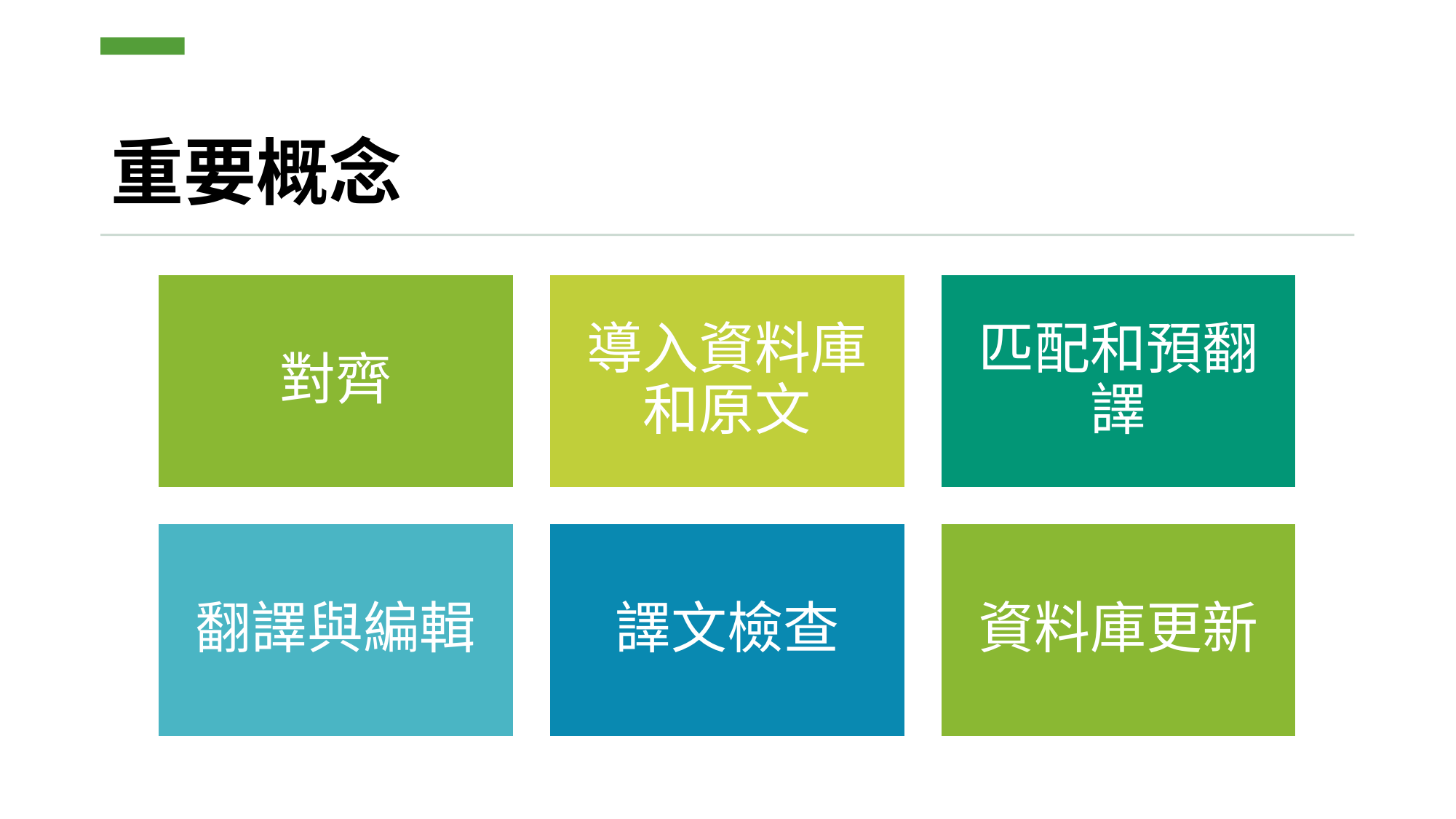

# 重要概念

對齊
導入資料庫和原文
匹配和預翻譯
翻譯與編輯
譯文檢查
資料庫更新